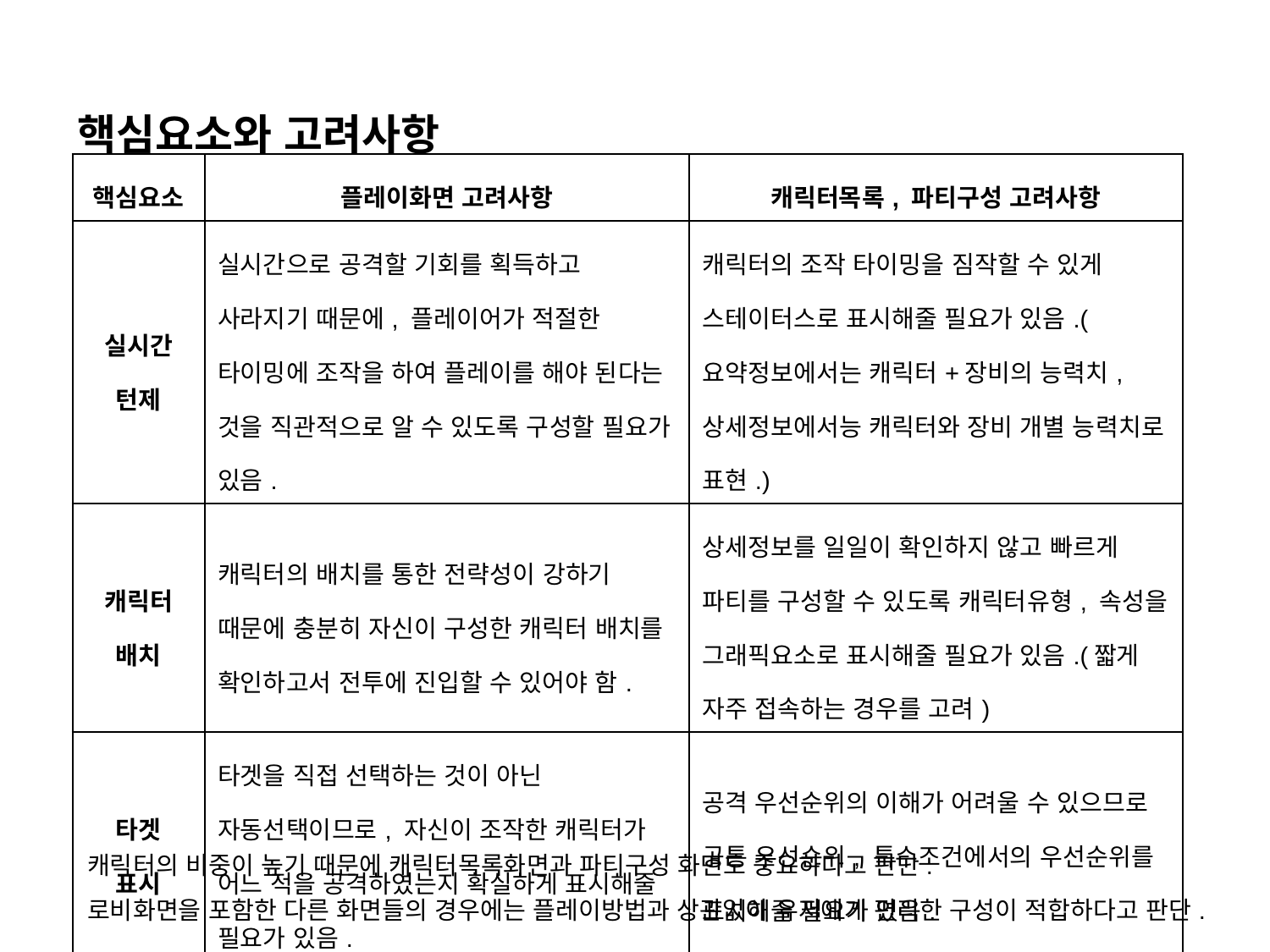

핵심요소와 고려사항
| 핵심요소 | 플레이화면 고려사항 | 캐릭터목록, 파티구성 고려사항 |
| --- | --- | --- |
| 실시간 턴제 | 실시간으로 공격할 기회를 획득하고 사라지기 때문에, 플레이어가 적절한 타이밍에 조작을 하여 플레이를 해야 된다는 것을 직관적으로 알 수 있도록 구성할 필요가 있음. | 캐릭터의 조작 타이밍을 짐작할 수 있게 스테이터스로 표시해줄 필요가 있음.(요약정보에서는 캐릭터+장비의 능력치, 상세정보에서능 캐릭터와 장비 개별 능력치로 표현.) |
| 캐릭터 배치 | 캐릭터의 배치를 통한 전략성이 강하기 때문에 충분히 자신이 구성한 캐릭터 배치를 확인하고서 전투에 진입할 수 있어야 함. | 상세정보를 일일이 확인하지 않고 빠르게 파티를 구성할 수 있도록 캐릭터유형, 속성을 그래픽요소로 표시해줄 필요가 있음.(짧게 자주 접속하는 경우를 고려) |
| 타겟 표시 | 타겟을 직접 선택하는 것이 아닌 자동선택이므로, 자신이 조작한 캐릭터가 어느 적을 공격하였는지 확실하게 표시해줄 필요가 있음. | 공격 우선순위의 이해가 어려울 수 있으므로 공통 우선순위, 특수조건에서의 우선순위를 표시해줄 필요가 있음. |
HP막대는 프로그레스 바
버튼은 인터페이스
캐릭터의 비중이 높기 때문에 캐릭터목록화면과 파티구성 화면도 중요하다고 판단.
로비화면을 포함한 다른 화면들의 경우에는 플레이방법과 상관없이 유저에게 편리한 구성이 적합하다고 판단.
기본 플레이 인터페이스 참고 데스티니차일드
배치요소 참고 소녀전선